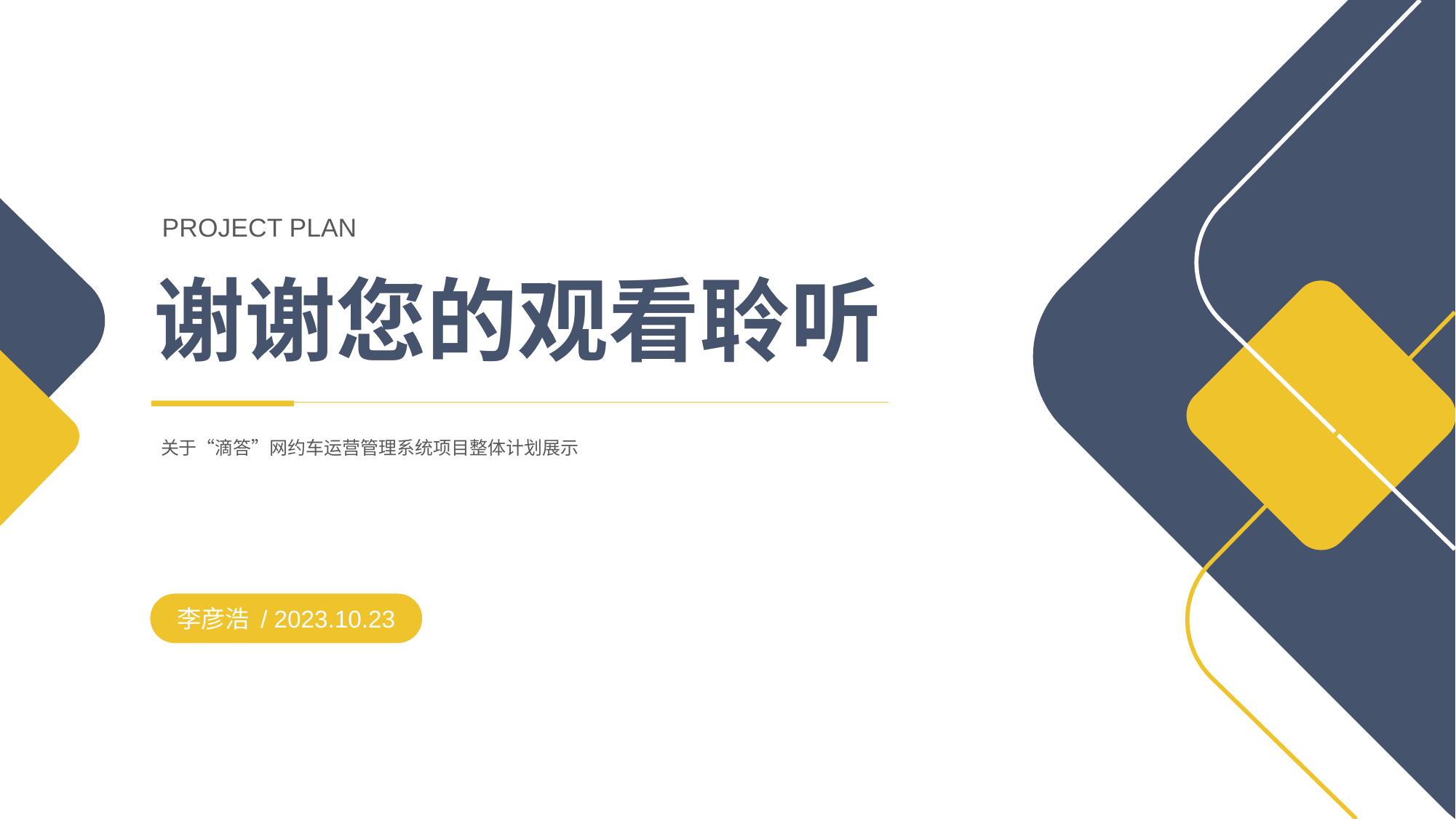

PROJECT PLAN
谢谢您的观看聆听

关于“滴答”网约车运营管理系统项目整体计划展示
李彦浩 / 2023.10.23